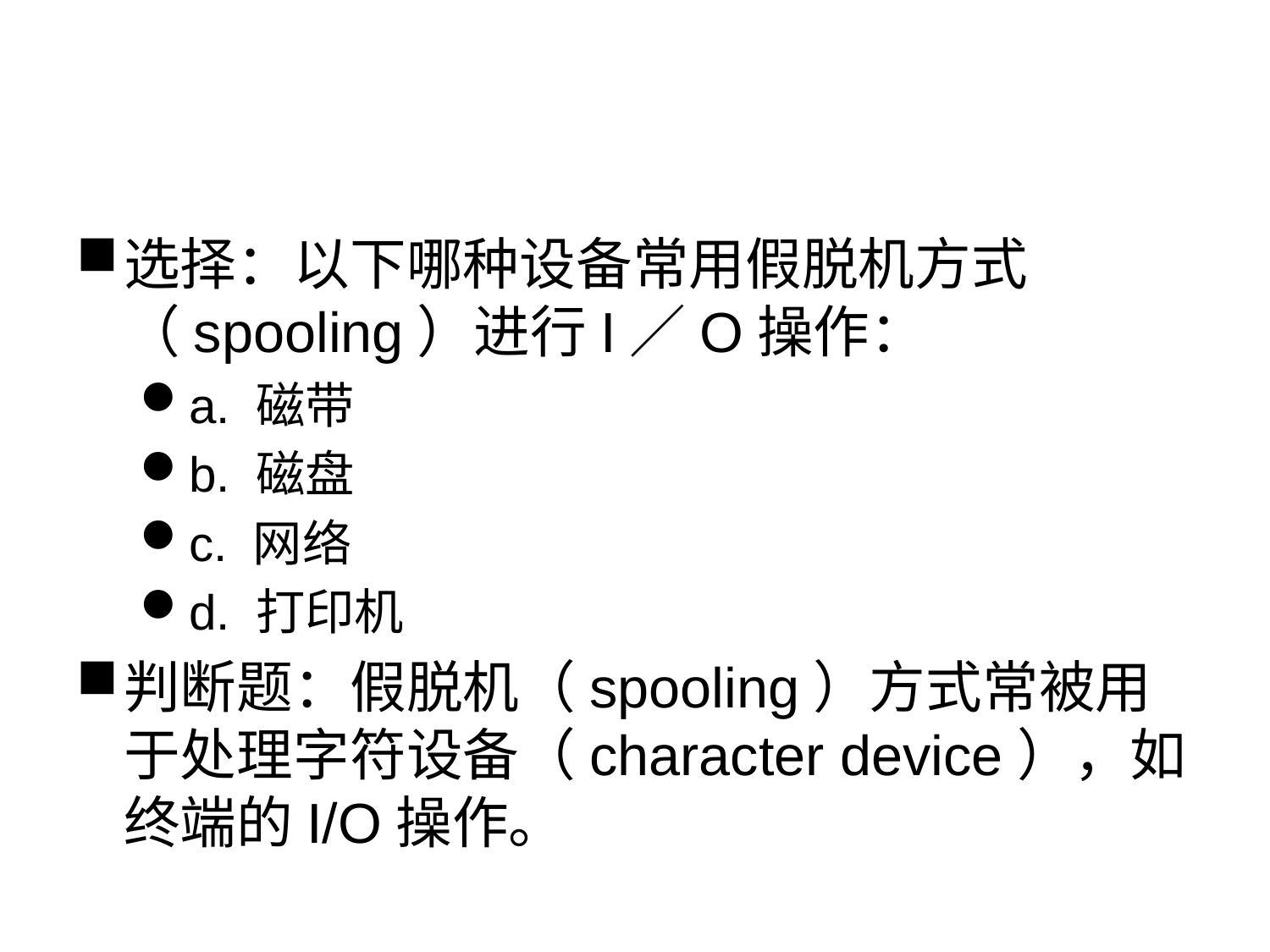

#
选择：以下哪种设备常用假脱机方式（spooling）进行I／O操作：
a. 磁带
b. 磁盘
c. 网络
d. 打印机
判断题：假脱机（spooling）方式常被用于处理字符设备（character device），如终端的I/O操作。